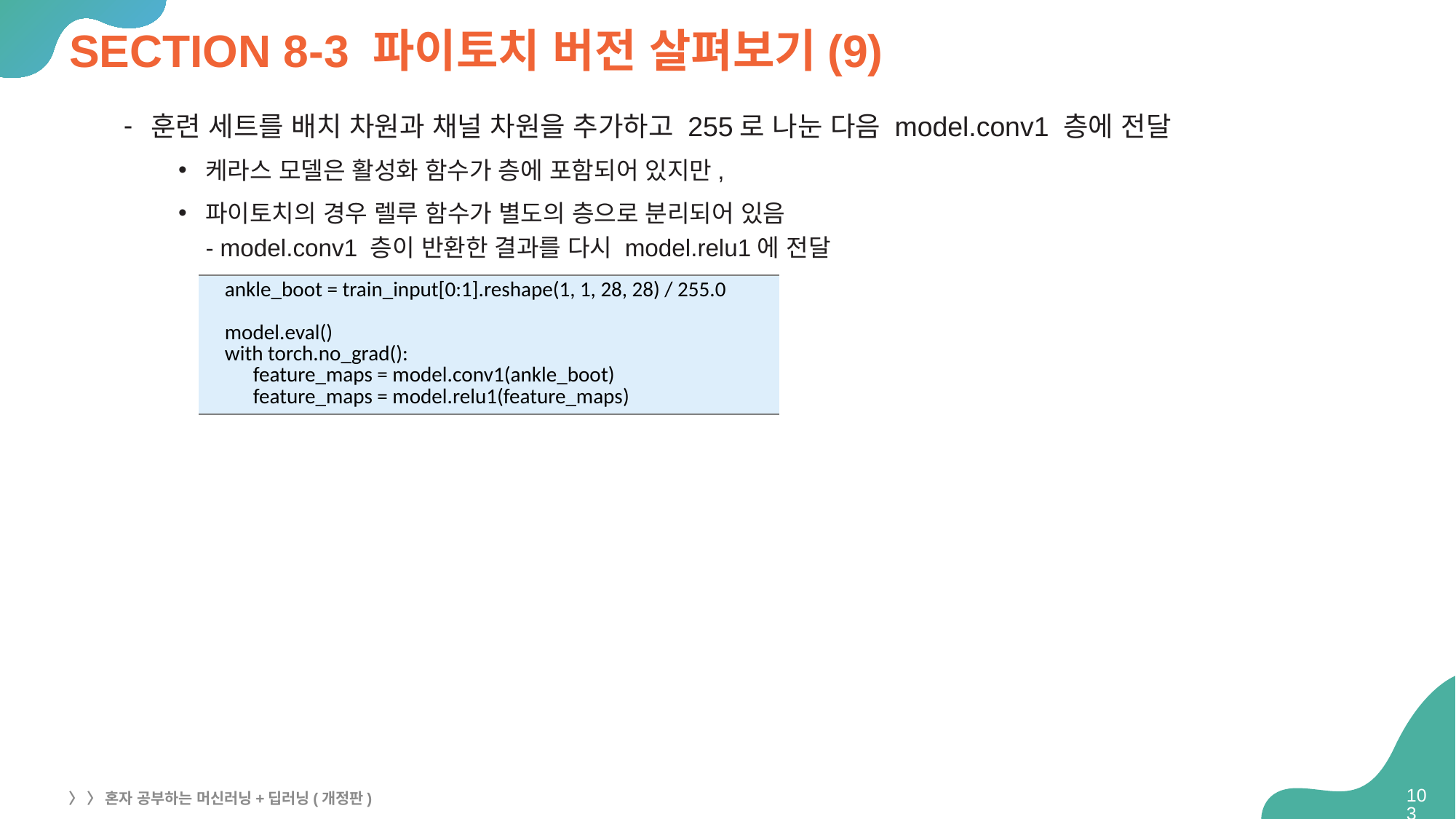

# SECTION 8-3 파이토치 버전 살펴보기(9)
훈련 세트를 배치 차원과 채널 차원을 추가하고 255로 나눈 다음 model.conv1 층에 전달
케라스 모델은 활성화 함수가 층에 포함되어 있지만,
파이토치의 경우 렐루 함수가 별도의 층으로 분리되어 있음
- model.conv1 층이 반환한 결과를 다시 model.relu1에 전달
| ankle\_boot = train\_input[0:1].reshape(1, 1, 28, 28) / 255.0 model.eval() with torch.no\_grad(): feature\_maps = model.conv1(ankle\_boot) feature\_maps = model.relu1(feature\_maps) |
| --- |
103
〉 〉 혼자 공부하는 머신러닝+딥러닝(개정판)